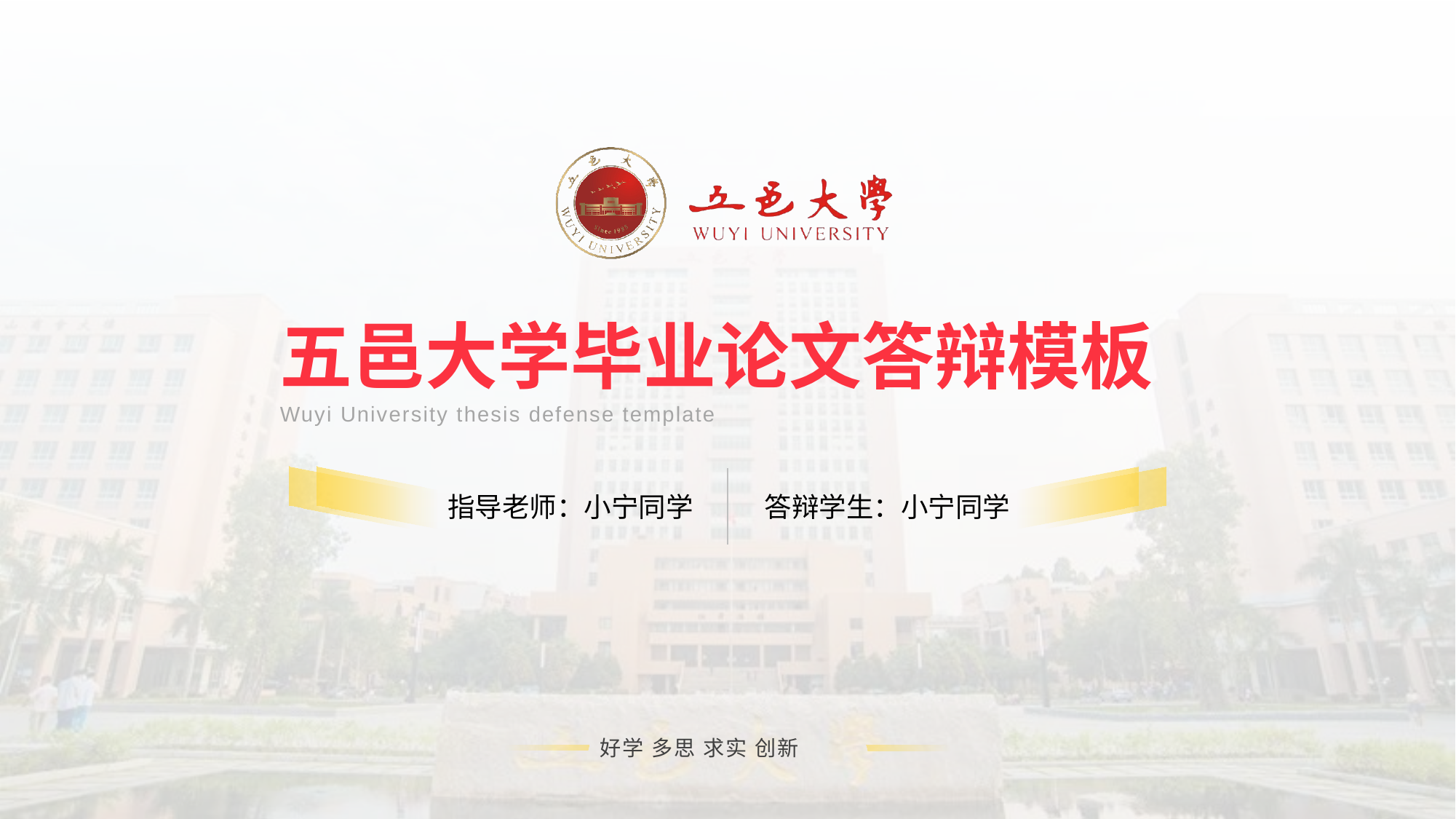

# 五邑大学毕业论文答辩模板
Wuyi University thesis defense template
指导老师：小宁同学
答辩学生：小宁同学